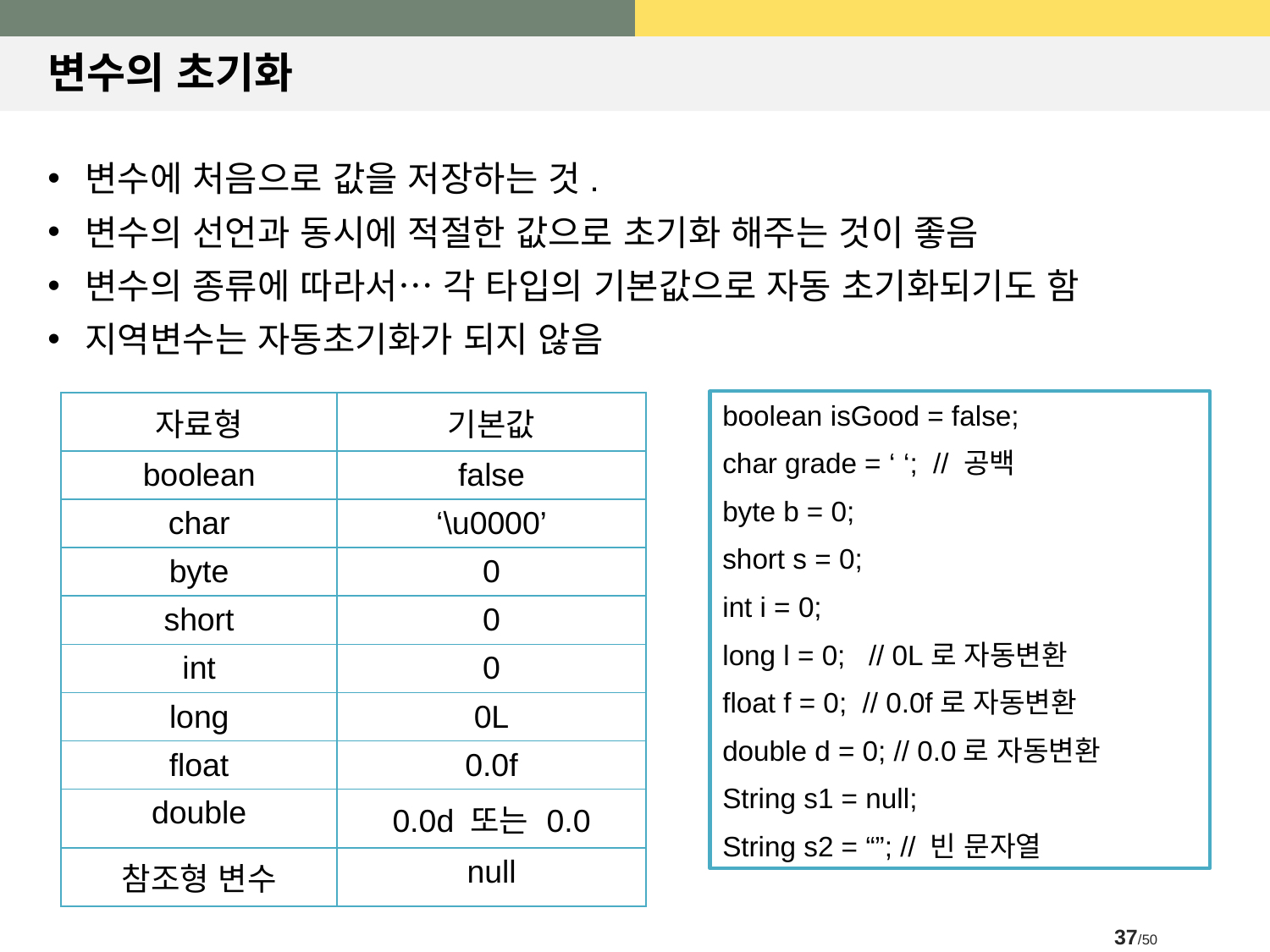

# 변수의 초기화
변수에 처음으로 값을 저장하는 것.
변수의 선언과 동시에 적절한 값으로 초기화 해주는 것이 좋음
변수의 종류에 따라서… 각 타입의 기본값으로 자동 초기화되기도 함
지역변수는 자동초기화가 되지 않음

boolean isGood = false;
char grade = ‘ ‘;  // 공백
byte b = 0;
short s = 0;
int i = 0;
long l = 0;   // 0L로 자동변환
float f = 0;  // 0.0f로 자동변환
double d = 0; // 0.0로 자동변환
String s1 = null;
String s2 = “”; // 빈 문자열
| 자료형 | 기본값 |
| --- | --- |
| boolean | false |
| char | ‘\u0000’ |
| byte | 0 |
| short | 0 |
| int | 0 |
| long | 0L |
| float | 0.0f |
| double | 0.0d 또는 0.0 |
| 참조형 변수 | null |